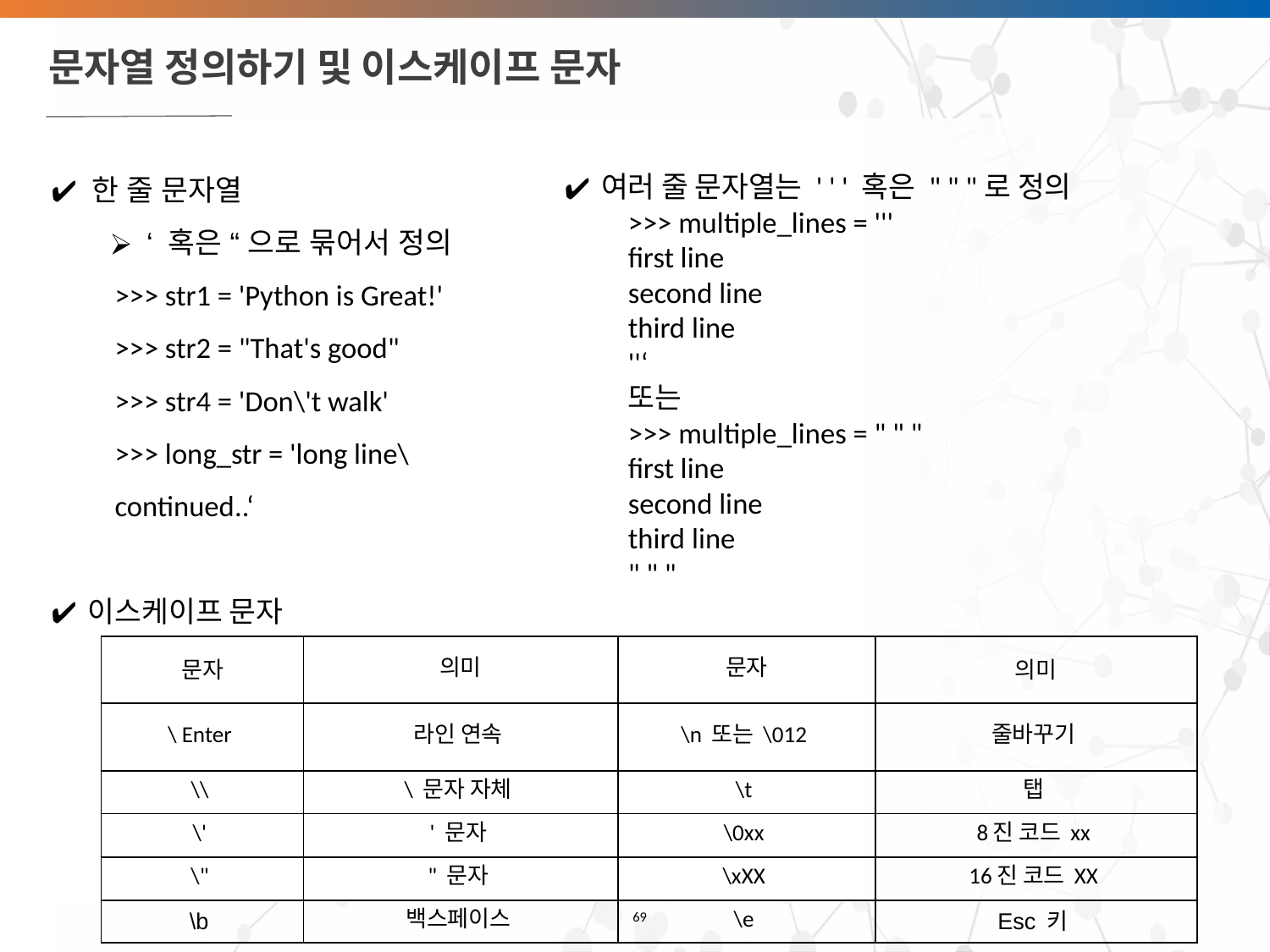

# 문자열 정의하기 및 이스케이프 문자
 한 줄 문자열
‘ 혹은 “ 으로 묶어서 정의
>>> str1 = 'Python is Great!'
>>> str2 = "That's good"
>>> str4 = 'Don\'t walk'
>>> long_str = 'long line\
continued..‘

이스케이프 문자

여러 줄 문자열는 ' ' ' 혹은 " " "로 정의
>>> multiple_lines = '''
first line
second line
third line
''‘
또는
>>> multiple_lines = " " "
first line
second line
third line
" " "
| 문자 | 의미 | 문자 | 의미 |
| --- | --- | --- | --- |
| \ Enter | 라인 연속 | \n 또는 \012 | 줄바꾸기 |
| \\ | \ 문자 자체 | \t | 탭 |
| \' | ' 문자 | \0xx | 8진 코드 xx |
| \" | " 문자 | \xXX | 16진 코드 XX |
| \b | 백스페이스 | \e | Esc 키 |
69